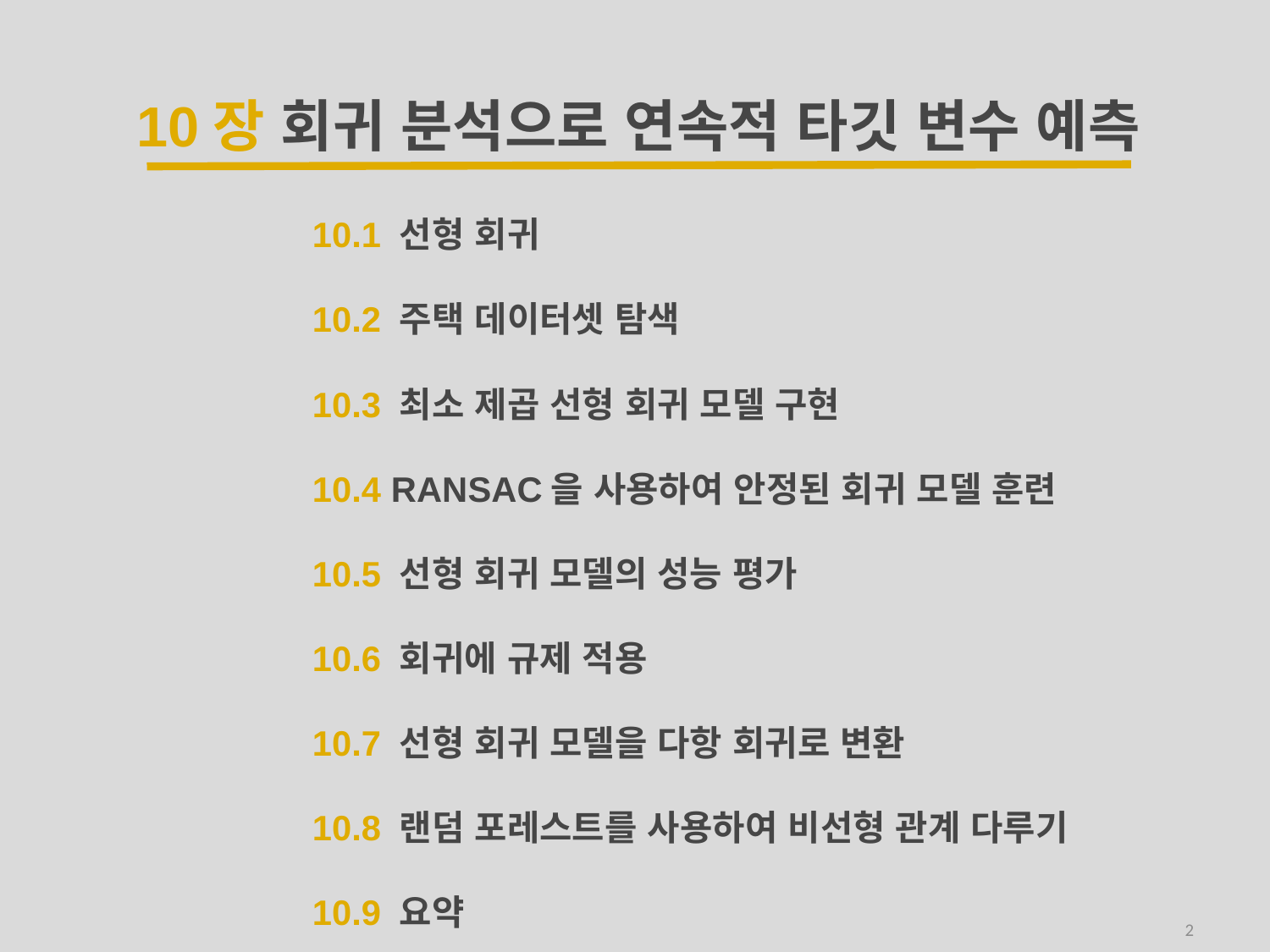

10장 회귀 분석으로 연속적 타깃 변수 예측
10.1 선형 회귀
10.2 주택 데이터셋 탐색
10.3 최소 제곱 선형 회귀 모델 구현
10.4 RANSAC을 사용하여 안정된 회귀 모델 훈련
10.5 선형 회귀 모델의 성능 평가
10.6 회귀에 규제 적용
10.7 선형 회귀 모델을 다항 회귀로 변환
10.8 랜덤 포레스트를 사용하여 비선형 관계 다루기
10.9 요약

2